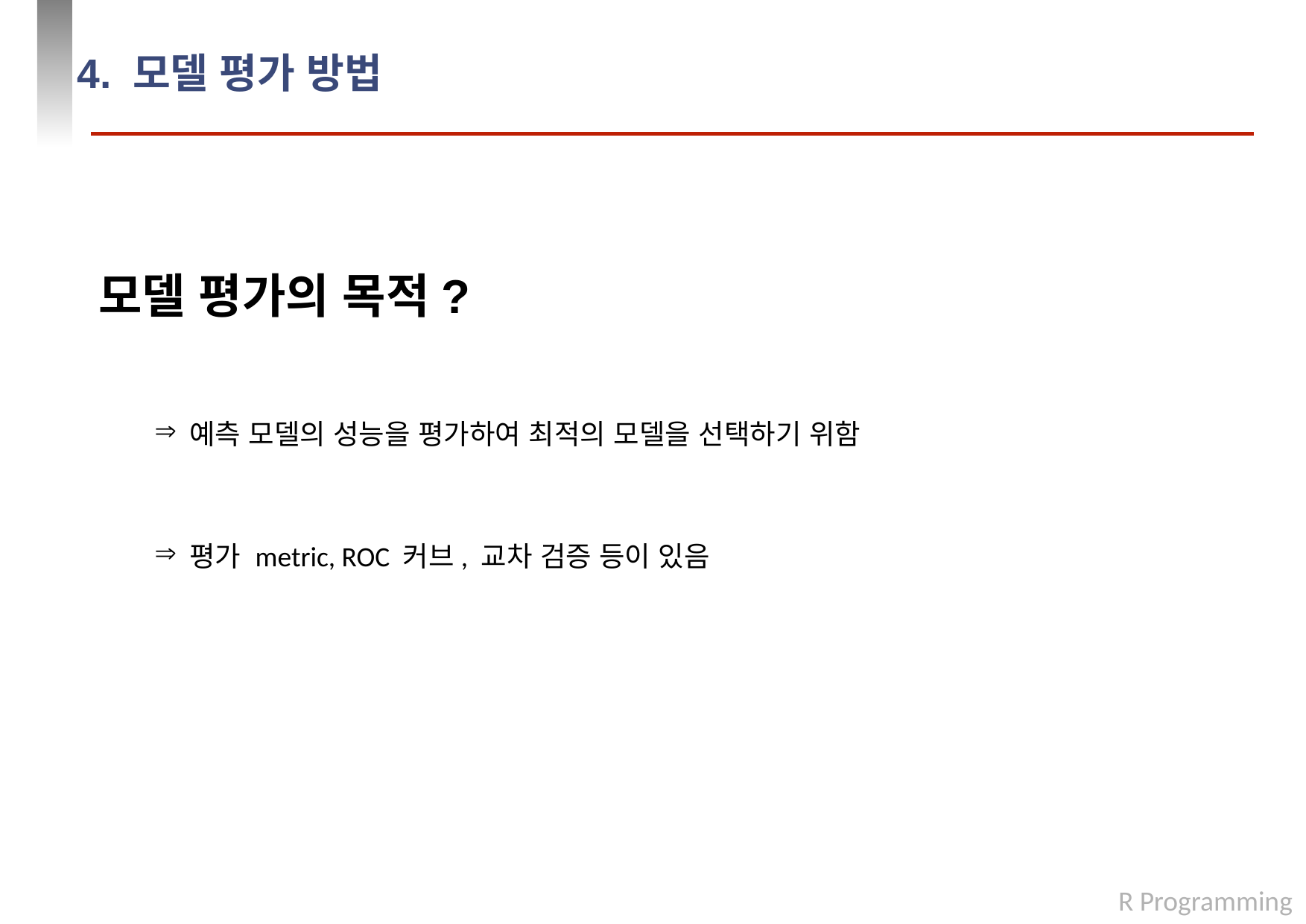

# 4. 모델 평가 방법
모델 평가의 목적?

예측 모델의 성능을 평가하여 최적의 모델을 선택하기 위함

평가 metric, ROC 커브, 교차 검증 등이 있음

R Programming